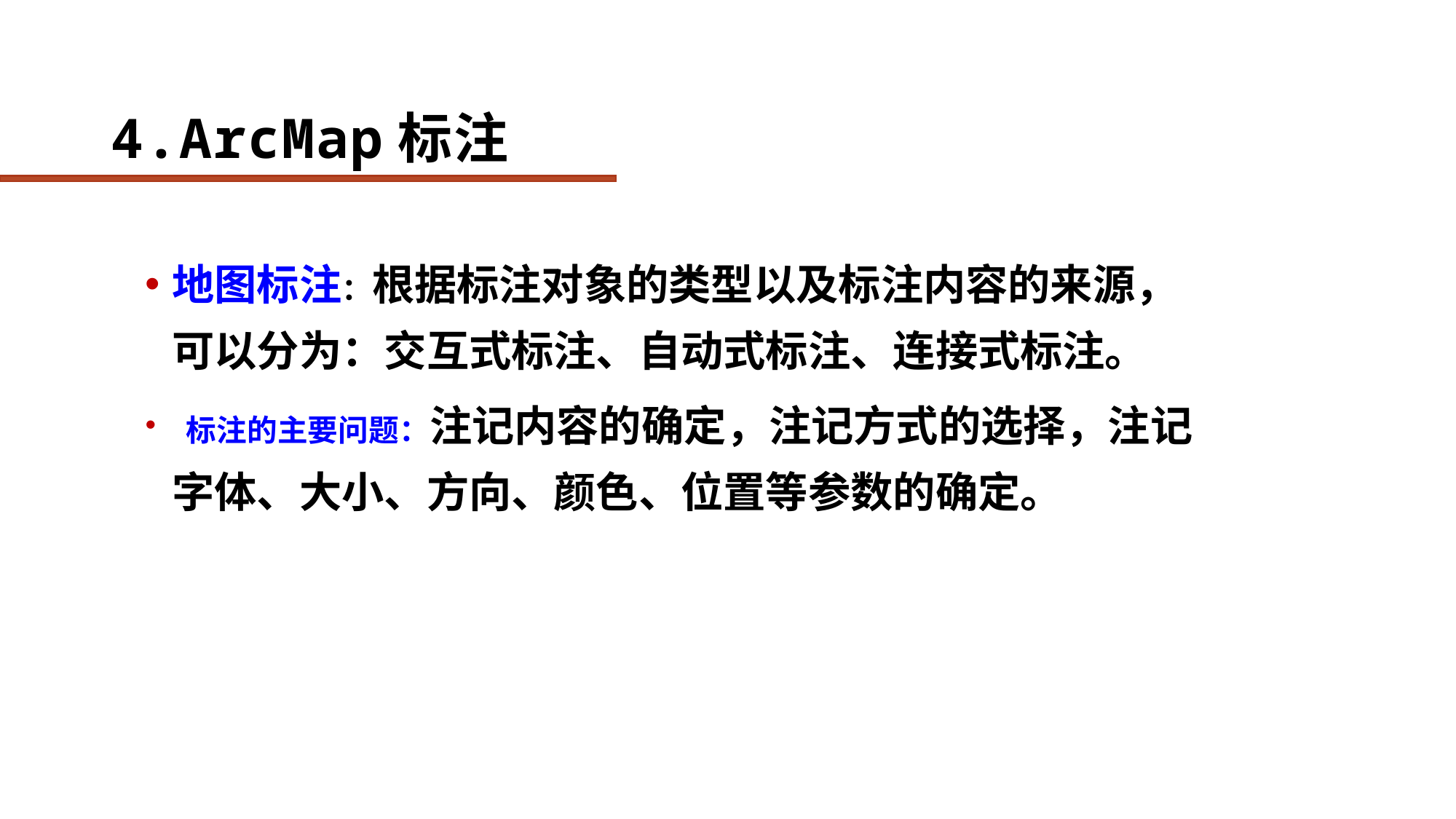

# 4.ArcMap标注
地图标注：根据标注对象的类型以及标注内容的来源，可以分为：交互式标注、自动式标注、连接式标注。
 标注的主要问题：注记内容的确定，注记方式的选择，注记字体、大小、方向、颜色、位置等参数的确定。